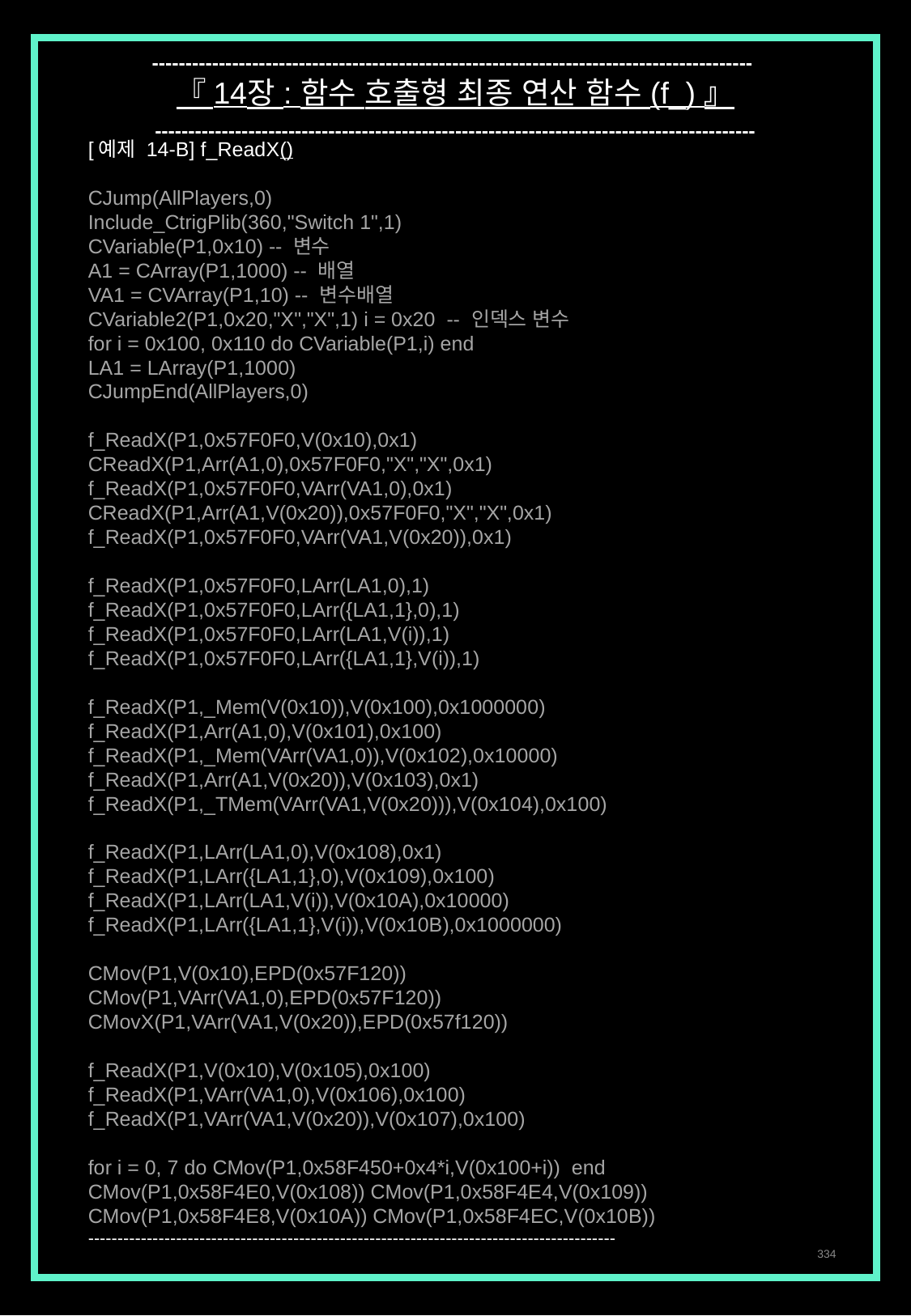

------------------------------------------------------------------------------------------
『 14장 : 함수 호출형 최종 연산 함수 (f_) 』
------------------------------------------------------------------------------------------
[예제 14-B] f_ReadX()

CJump(AllPlayers,0)
Include_CtrigPlib(360,"Switch 1",1)
CVariable(P1,0x10) -- 변수
A1 = CArray(P1,1000) -- 배열
VA1 = CVArray(P1,10) -- 변수배열
CVariable2(P1,0x20,"X","X",1) i = 0x20  -- 인덱스 변수
for i = 0x100, 0x110 do CVariable(P1,i) end
LA1 = LArray(P1,1000)
CJumpEnd(AllPlayers,0)

f_ReadX(P1,0x57F0F0,V(0x10),0x1)
CReadX(P1,Arr(A1,0),0x57F0F0,"X","X",0x1)
f_ReadX(P1,0x57F0F0,VArr(VA1,0),0x1)
CReadX(P1,Arr(A1,V(0x20)),0x57F0F0,"X","X",0x1)
f_ReadX(P1,0x57F0F0,VArr(VA1,V(0x20)),0x1)

f_ReadX(P1,0x57F0F0,LArr(LA1,0),1)
f_ReadX(P1,0x57F0F0,LArr({LA1,1},0),1)
f_ReadX(P1,0x57F0F0,LArr(LA1,V(i)),1)
f_ReadX(P1,0x57F0F0,LArr({LA1,1},V(i)),1)

f_ReadX(P1,_Mem(V(0x10)),V(0x100),0x1000000)
f_ReadX(P1,Arr(A1,0),V(0x101),0x100)
f_ReadX(P1,_Mem(VArr(VA1,0)),V(0x102),0x10000)
f_ReadX(P1,Arr(A1,V(0x20)),V(0x103),0x1)
f_ReadX(P1,_TMem(VArr(VA1,V(0x20))),V(0x104),0x100)

f_ReadX(P1,LArr(LA1,0),V(0x108),0x1)
f_ReadX(P1,LArr({LA1,1},0),V(0x109),0x100)
f_ReadX(P1,LArr(LA1,V(i)),V(0x10A),0x10000)
f_ReadX(P1,LArr({LA1,1},V(i)),V(0x10B),0x1000000)

CMov(P1,V(0x10),EPD(0x57F120))
CMov(P1,VArr(VA1,0),EPD(0x57F120))
CMovX(P1,VArr(VA1,V(0x20)),EPD(0x57f120))

f_ReadX(P1,V(0x10),V(0x105),0x100)
f_ReadX(P1,VArr(VA1,0),V(0x106),0x100)
f_ReadX(P1,VArr(VA1,V(0x20)),V(0x107),0x100)

for i = 0, 7 do CMov(P1,0x58F450+0x4*i,V(0x100+i))  end
CMov(P1,0x58F4E0,V(0x108)) CMov(P1,0x58F4E4,V(0x109))
CMov(P1,0x58F4E8,V(0x10A)) CMov(P1,0x58F4EC,V(0x10B))
------------------------------------------------------------------------------------------
334